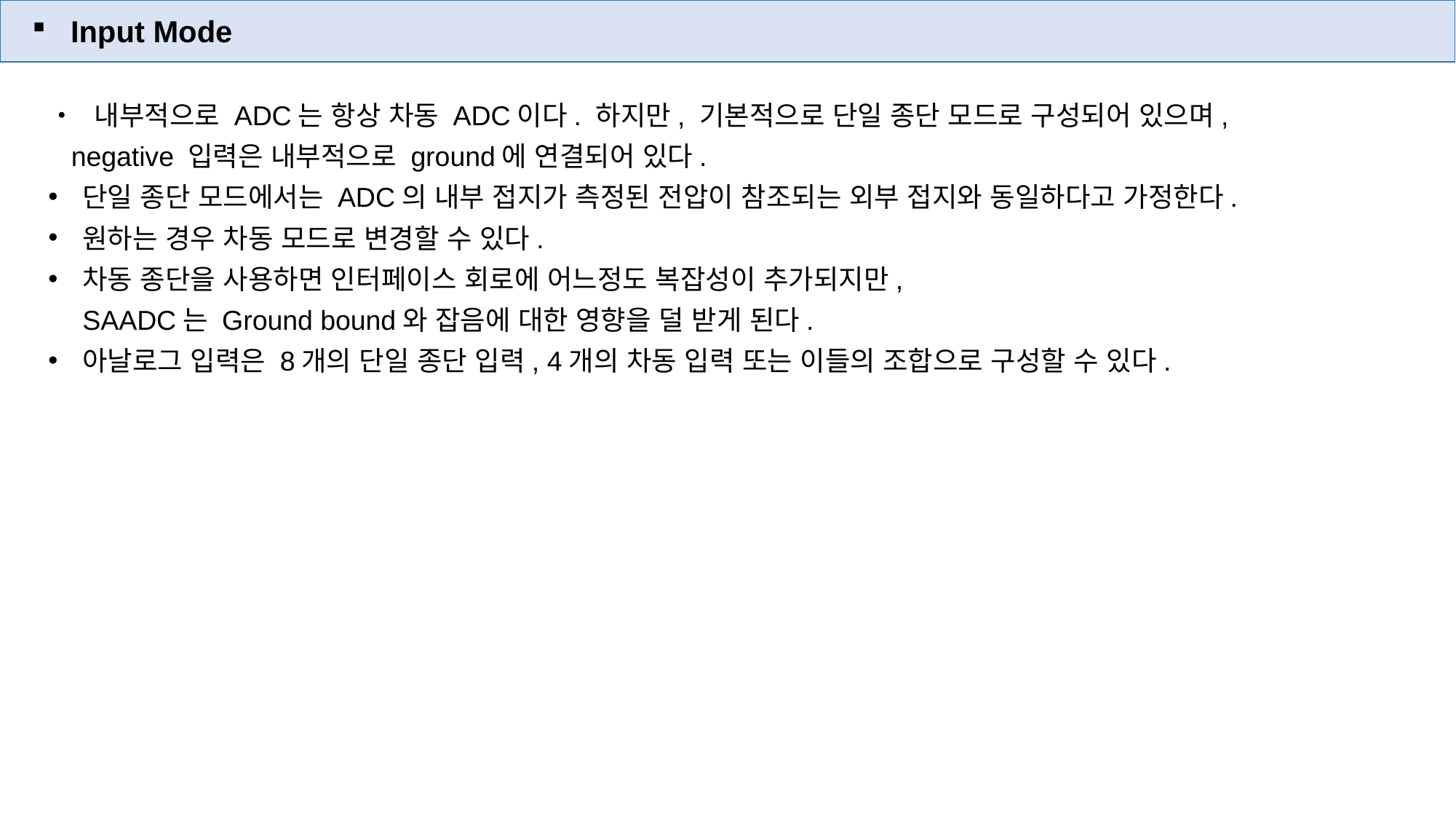

Input Mode
•  내부적으로 ADC는 항상 차동 ADC이다. 하지만, 기본적으로 단일 종단 모드로 구성되어 있으며,
   negative 입력은 내부적으로 ground에 연결되어 있다.
단일 종단 모드에서는 ADC의 내부 접지가 측정된 전압이 참조되는 외부 접지와 동일하다고 가정한다.
원하는 경우 차동 모드로 변경할 수 있다.
차동 종단을 사용하면 인터페이스 회로에 어느정도 복잡성이 추가되지만,
SAADC는 Ground bound와 잡음에 대한 영향을 덜 받게 된다.
아날로그 입력은 8개의 단일 종단 입력, 4개의 차동 입력 또는 이들의 조합으로 구성할 수 있다.